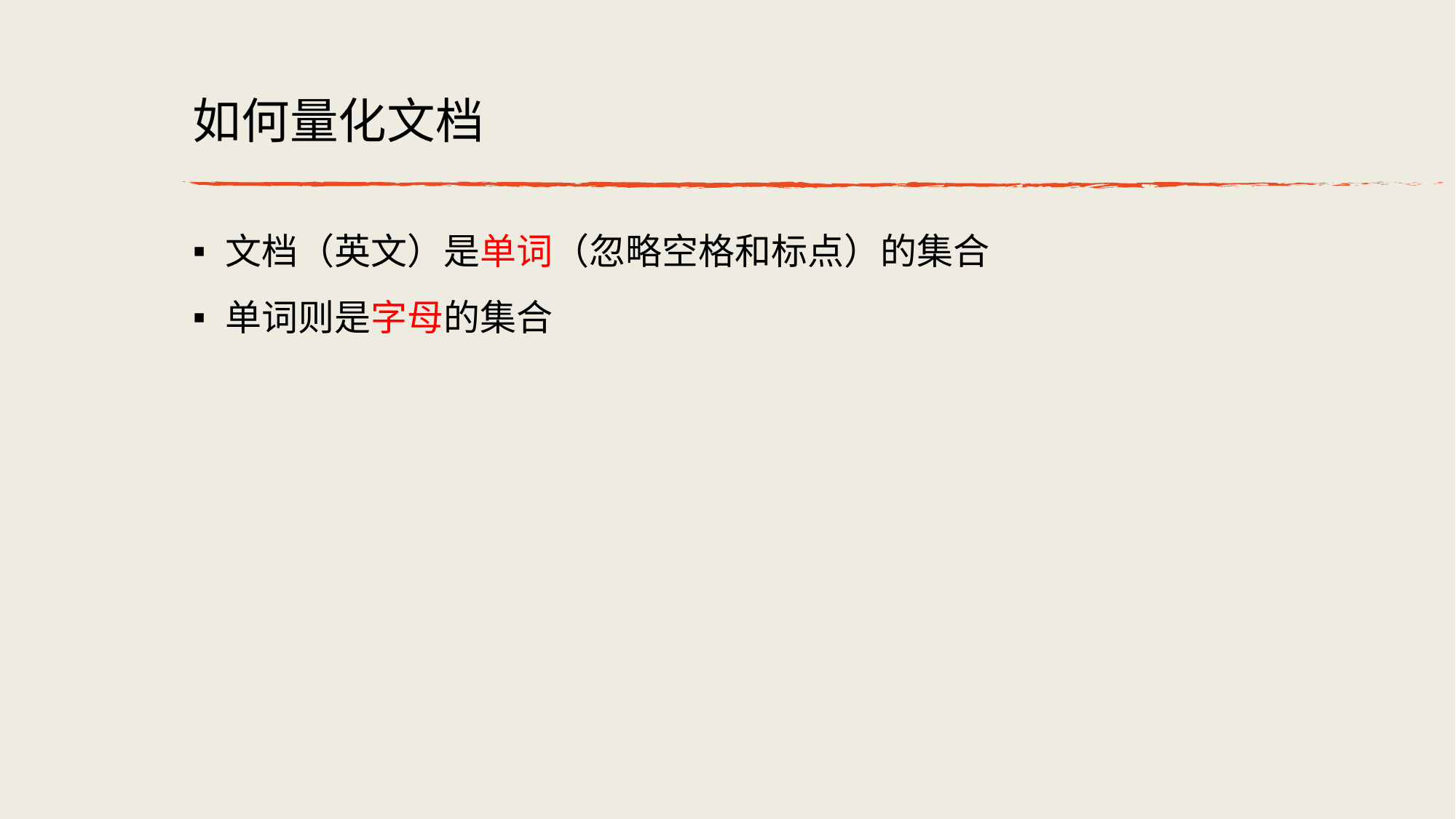

# 如何量化文档
文档（英文）是单词（忽略空格和标点）的集合
单词则是字母的集合